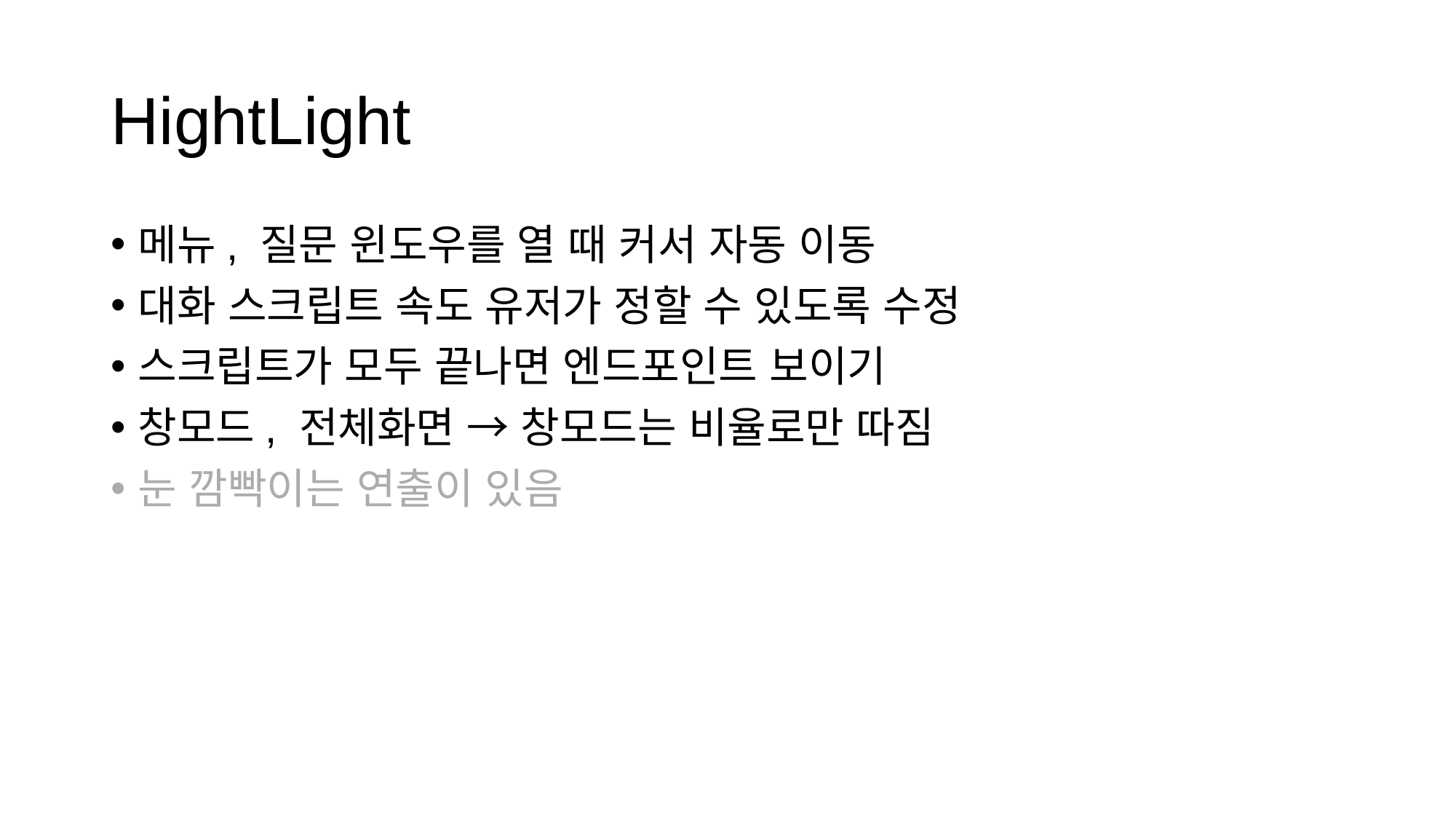

# HightLight
메뉴, 질문 윈도우를 열 때 커서 자동 이동
대화 스크립트 속도 유저가 정할 수 있도록 수정
스크립트가 모두 끝나면 엔드포인트 보이기
창모드, 전체화면 → 창모드는 비율로만 따짐
눈 깜빡이는 연출이 있음